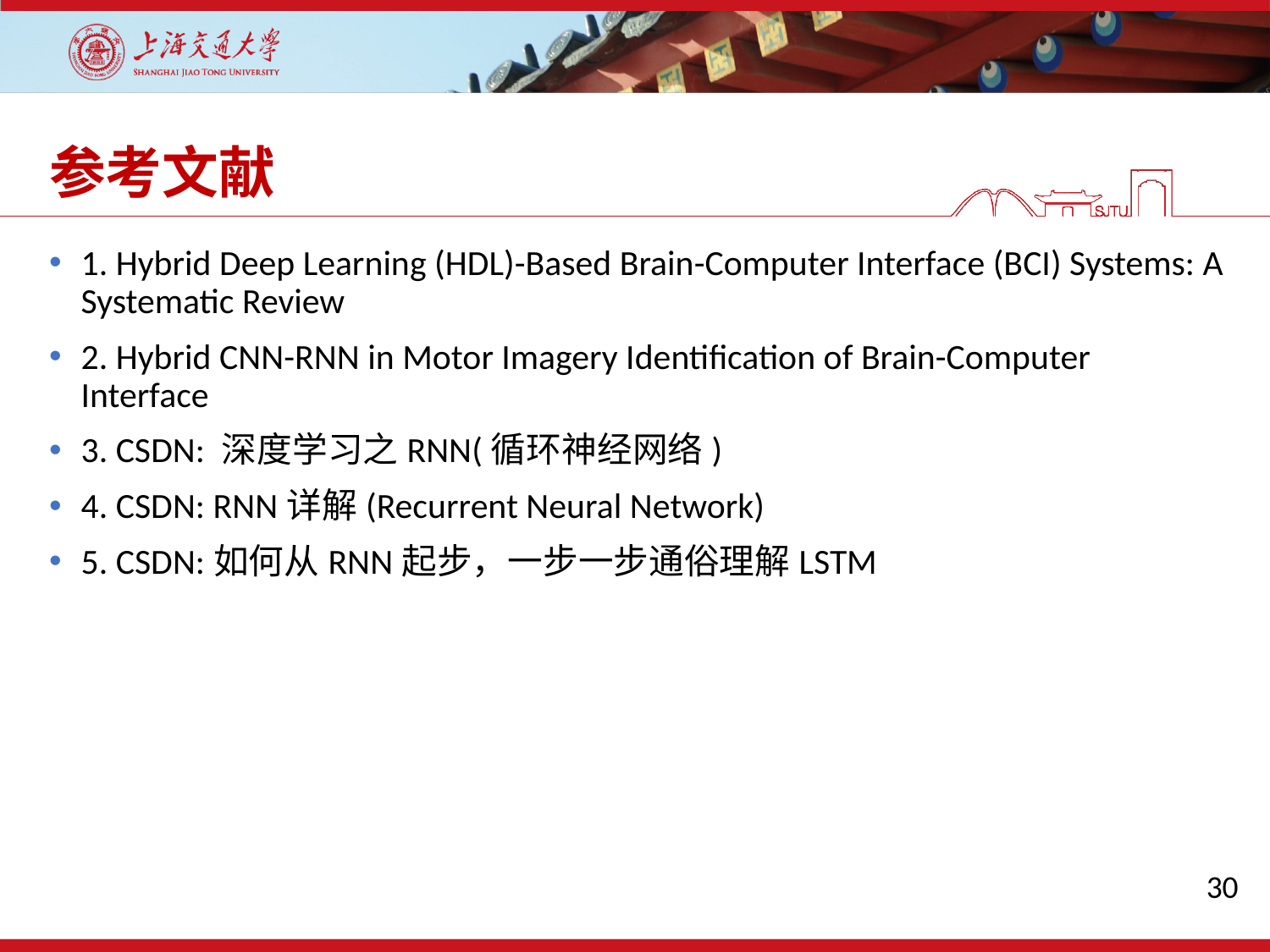

# 参考文献
1. Hybrid Deep Learning (HDL)-Based Brain-Computer Interface (BCI) Systems: A Systematic Review
2. Hybrid CNN-RNN in Motor Imagery Identification of Brain-Computer Interface
3. CSDN: 深度学习之RNN(循环神经网络)
4. CSDN: RNN详解(Recurrent Neural Network)
5. CSDN:如何从RNN起步，一步一步通俗理解LSTM

30